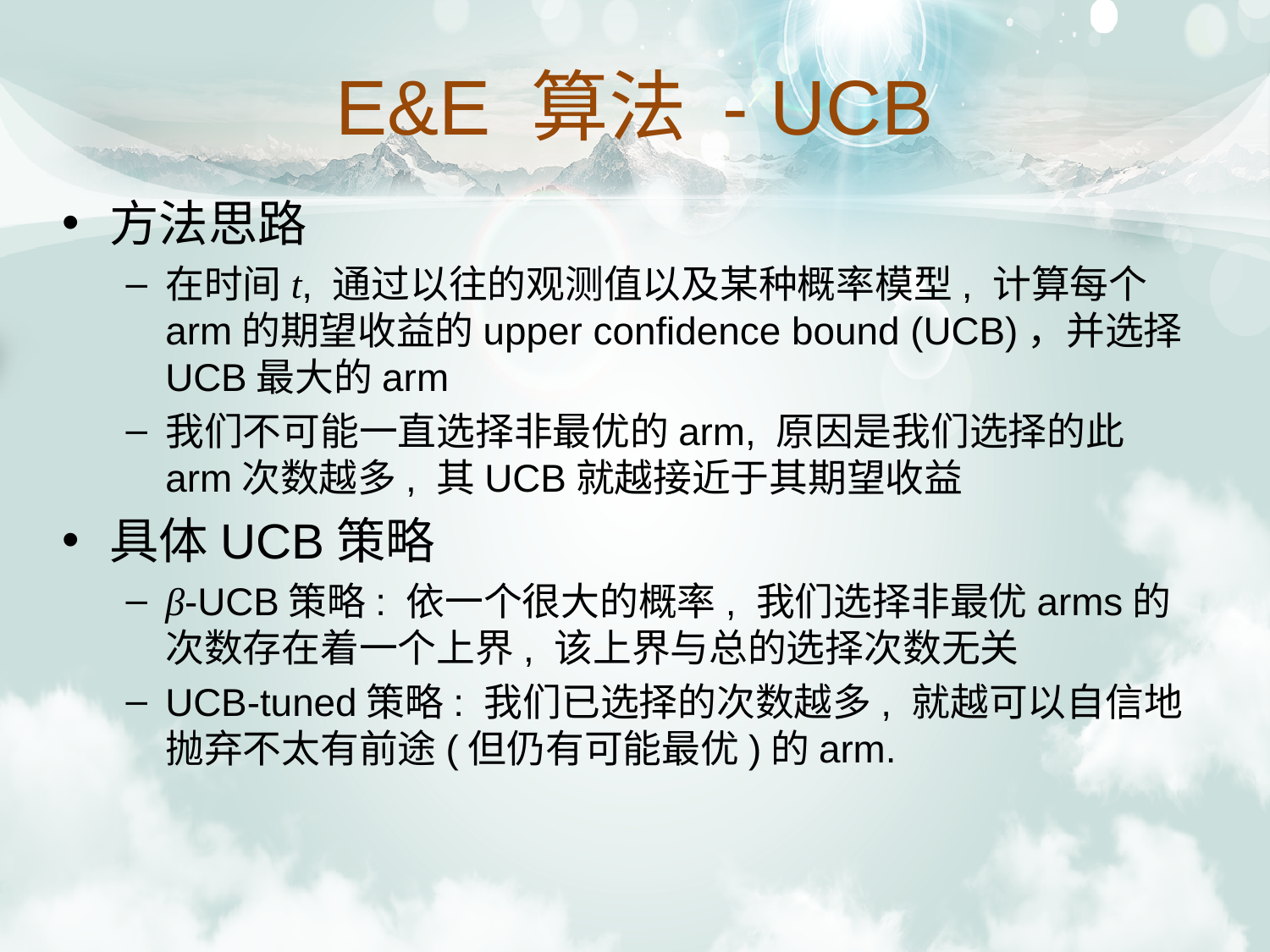

E&E 算法 - UCB
方法思路
在时间t, 通过以往的观测值以及某种概率模型, 计算每个arm的期望收益的upper confidence bound (UCB)，并选择UCB最大的arm
我们不可能一直选择非最优的arm, 原因是我们选择的此arm次数越多, 其UCB就越接近于其期望收益
具体UCB策略
β-UCB策略: 依一个很大的概率, 我们选择非最优arms的次数存在着一个上界, 该上界与总的选择次数无关
UCB-tuned策略: 我们已选择的次数越多, 就越可以自信地抛弃不太有前途(但仍有可能最优)的arm.